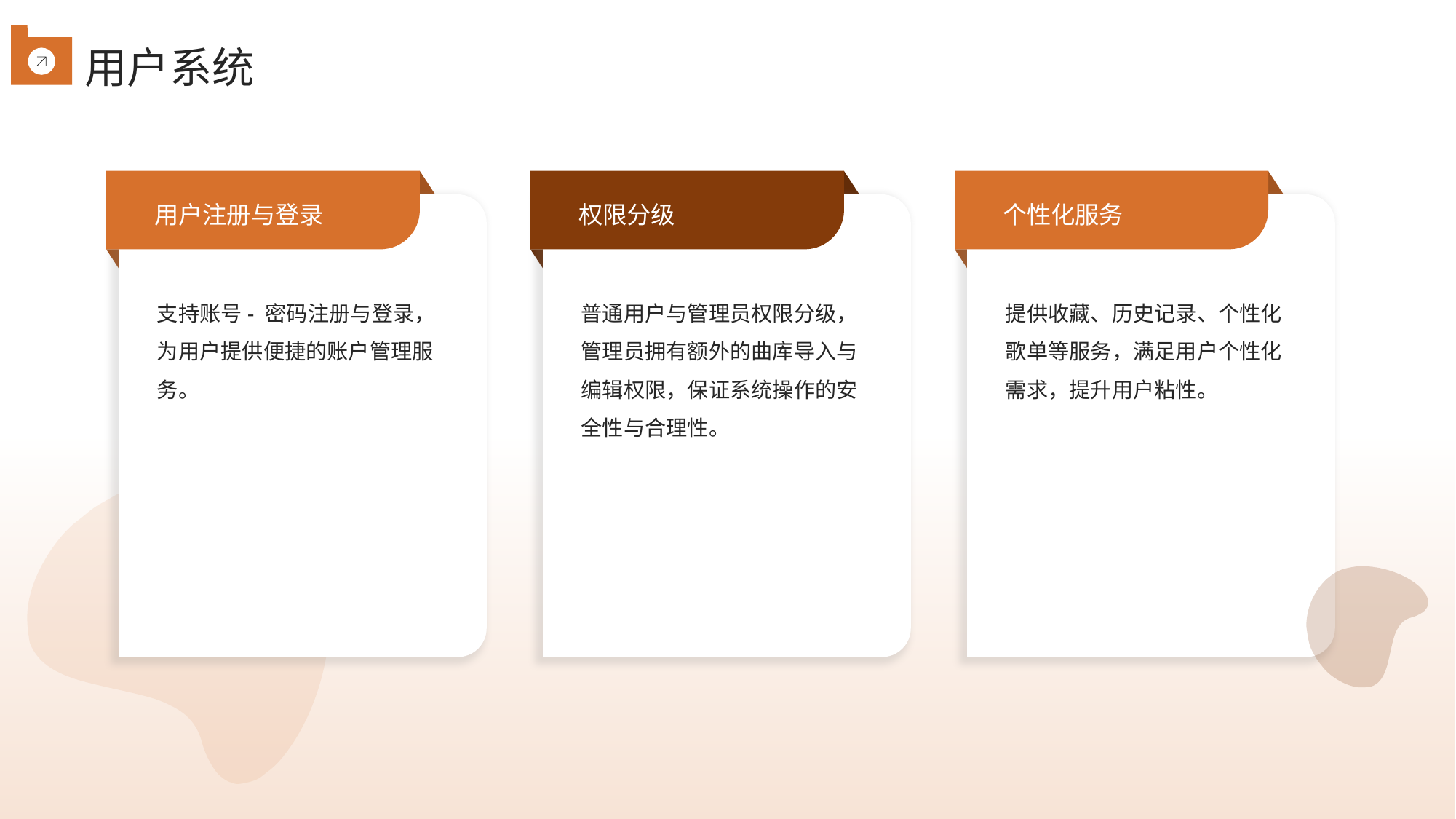

用户系统

用户注册与登录

权限分级

个性化服务

支持账号- 密码注册与登录，为用户提供便捷的账户管理服务。
普通用户与管理员权限分级，管理员拥有额外的曲库导入与编辑权限，保证系统操作的安全性与合理性。
提供收藏、历史记录、个性化歌单等服务，满足用户个性化需求，提升用户粘性。